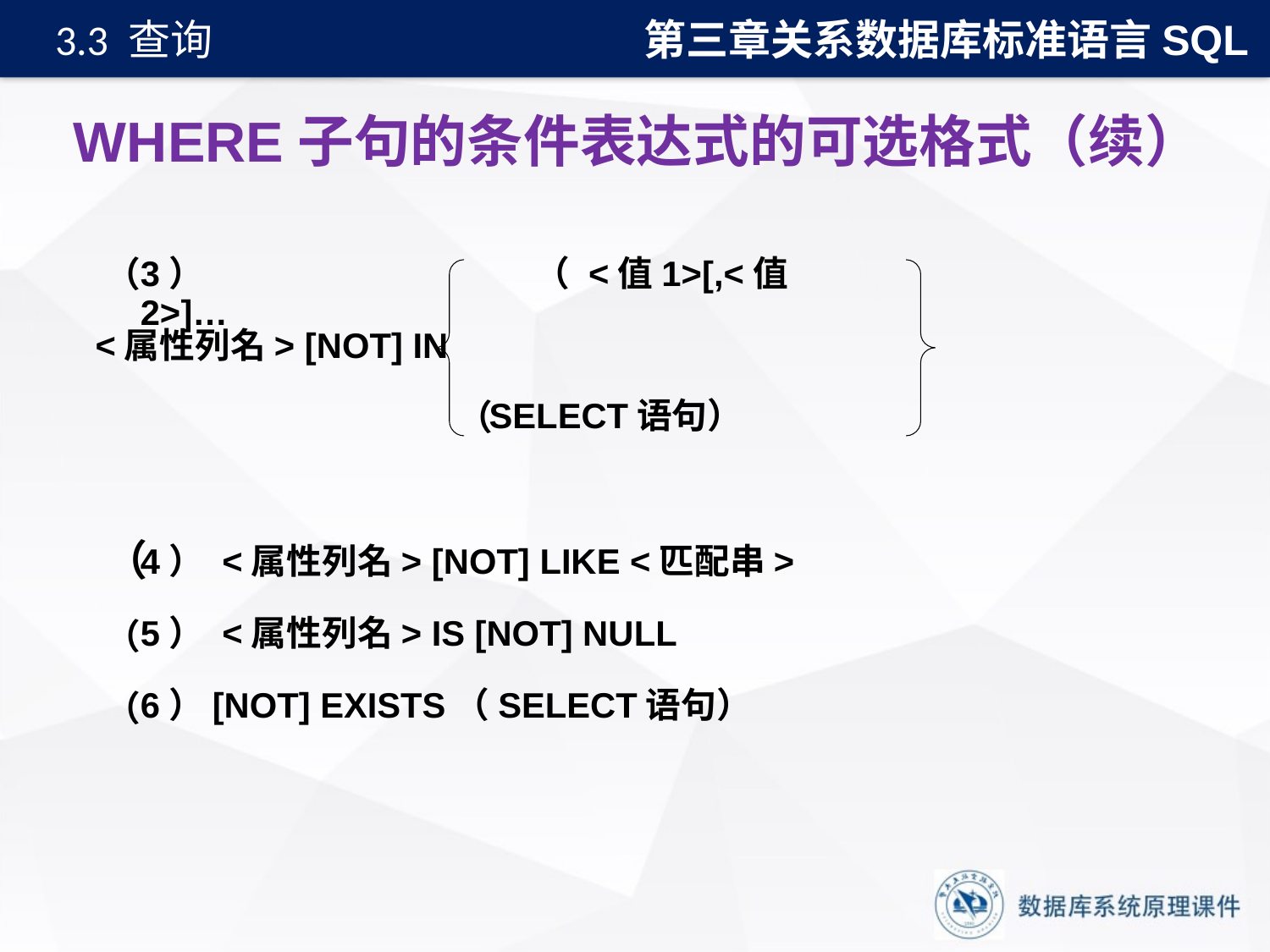

第三章关系数据库标准语言SQL
3.3 查询
# WHERE子句的条件表达式的可选格式（续）
3）                                  （ <值1>[,<值2>]…
（

<属性列名> [NOT] IN
SELECT语句）
（
4） <属性列名> [NOT] LIKE <匹配串>
（
（
（
5） <属性列名> IS [NOT] NULL
6）[NOT] EXISTS（SELECT语句）